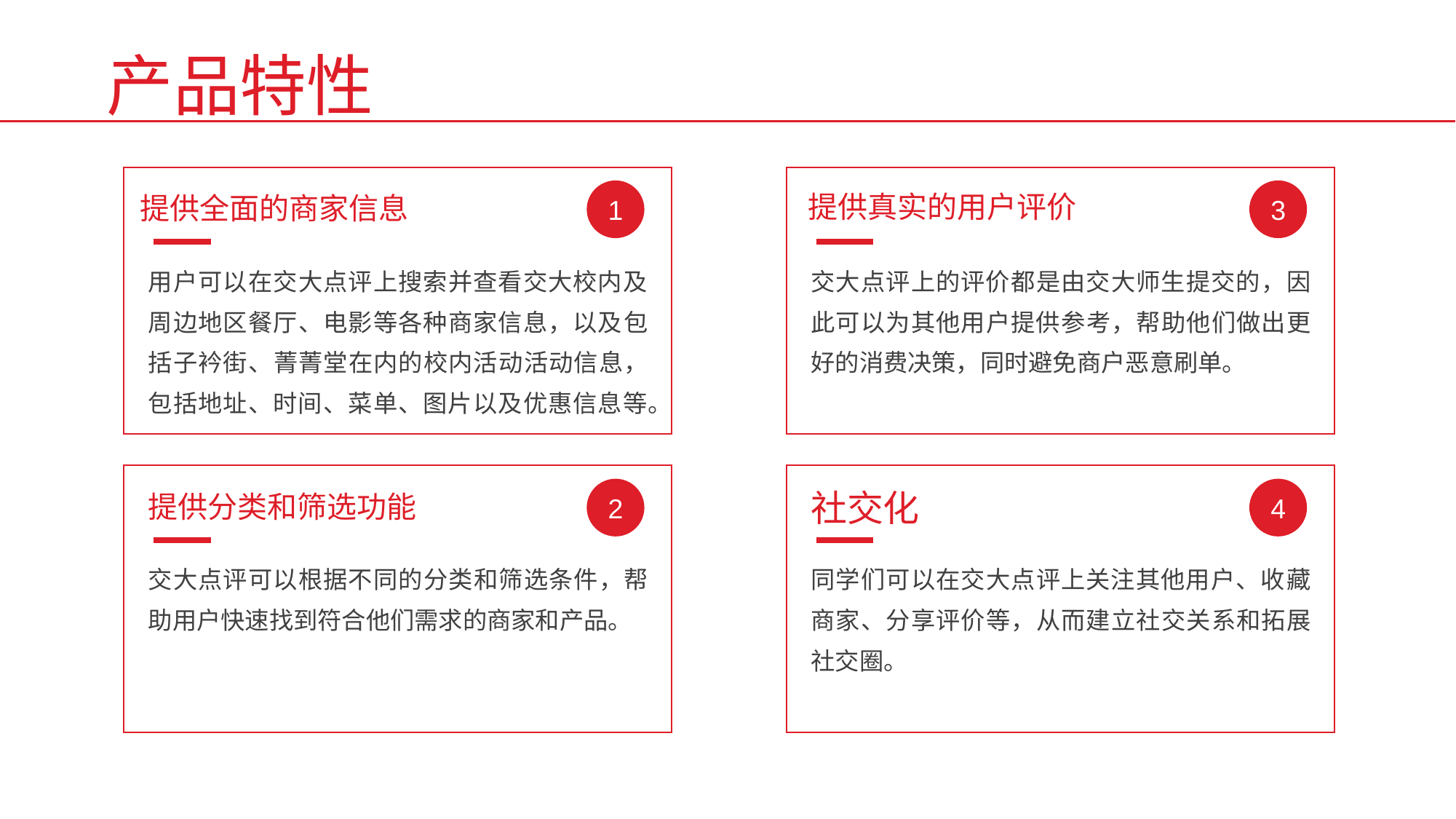

产品特性
提供真实的用户评价

3
交大点评上的评价都是由交大师生提交的，因此可以为其他用户提供参考，帮助他们做出更好的消费决策，同时避免商户恶意刷单。

1
用户可以在交大点评上搜索并查看交大校内及周边地区餐厅、电影等各种商家信息，以及包括子衿街、菁菁堂在内的校内活动活动信息，包括地址、时间、菜单、图片以及优惠信息等。
提供全面的商家信息

2
交大点评可以根据不同的分类和筛选条件，帮助用户快速找到符合他们需求的商家和产品。
提供分类和筛选功能

4
同学们可以在交大点评上关注其他用户、收藏商家、分享评价等，从而建立社交关系和拓展社交圈。
社交化